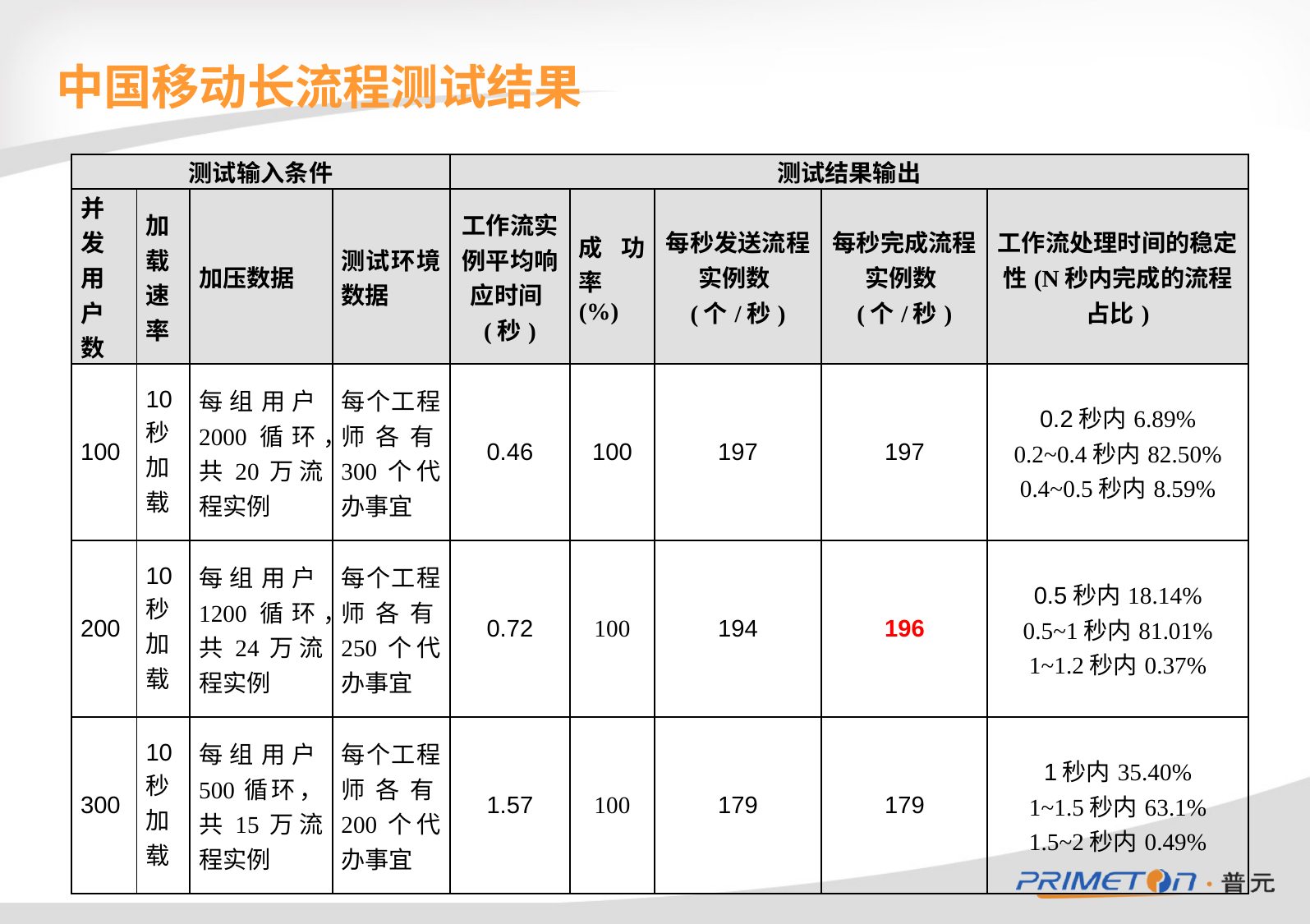

# 中国移动长流程测试结果
| 测试输入条件 |  |  |  | 测试结果输出 |  |  |  |  |
| --- | --- | --- | --- | --- | --- | --- | --- | --- |
| 并发用户数 | 加载速率 | 加压数据 | 测试环境数据 | 工作流实例平均响应时间(秒) | 成功率(%) | 每秒发送流程实例数(个/秒) | 每秒完成流程实例数(个/秒) | 工作流处理时间的稳定性(N秒内完成的流程占比) |
| 100 | 10秒加载 | 每组用户2000循环，共20万流程实例 | 每个工程师各有300个代办事宜 | 0.46 | 100 | 197 | 197 | 0.2秒内6.89% 0.2~0.4秒内82.50% 0.4~0.5秒内8.59% |
| 200 | 10秒加载 | 每组用户1200循环，共24万流程实例 | 每个工程师各有250个代办事宜 | 0.72 | 100 | 194 | 196 | 0.5秒内18.14% 0.5~1秒内81.01% 1~1.2秒内0.37% |
| 300 | 10秒加载 | 每组用户500循环，共15万流程实例 | 每个工程师各有200个代办事宜 | 1.57 | 100 | 179 | 179 | 1秒内35.40% 1~1.5秒内63.1% 1.5~2秒内0.49% |